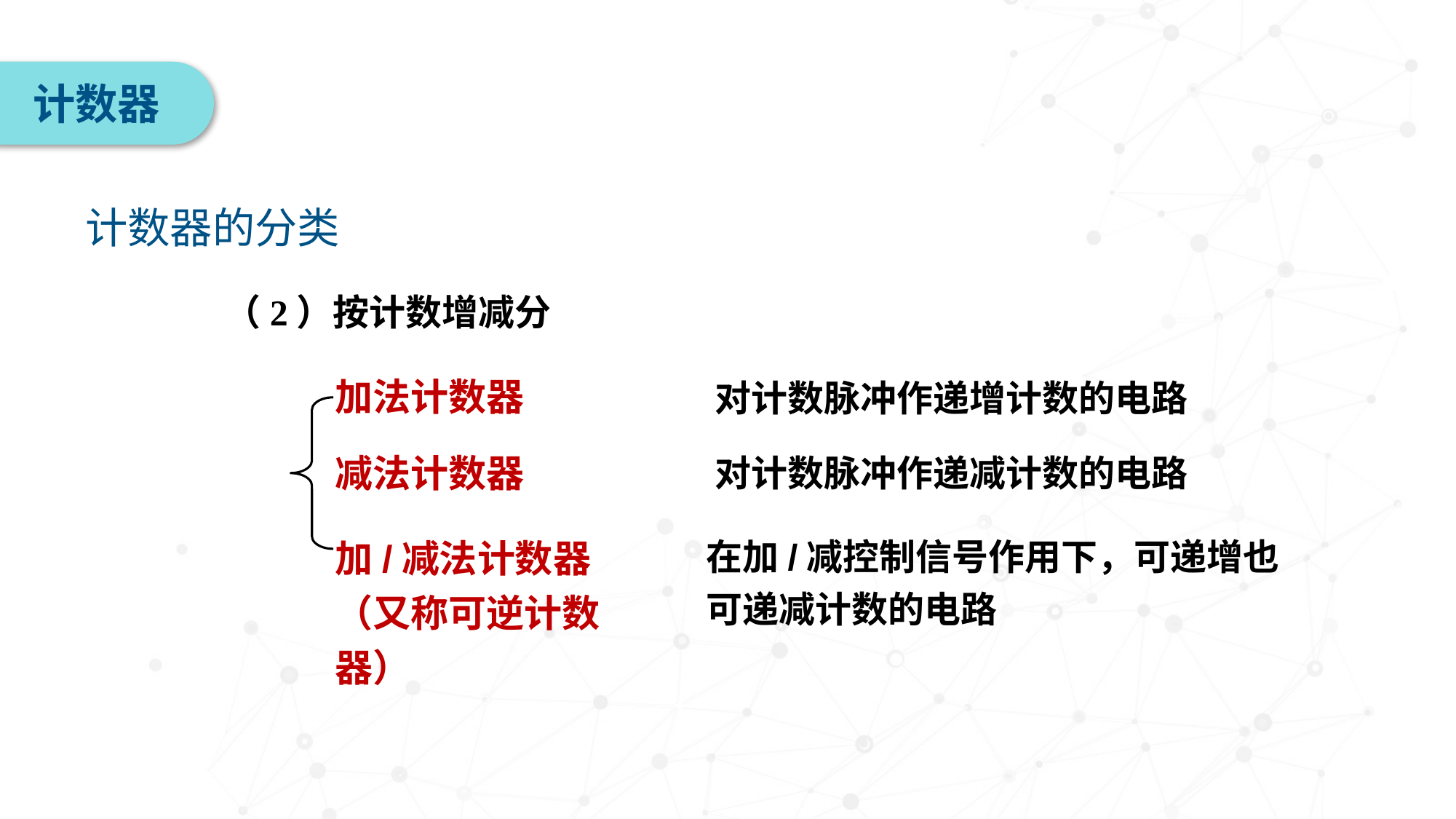

计数器
计数器的分类
（2）按计数增减分
加法计数器
对计数脉冲作递增计数的电路

减法计数器
对计数脉冲作递减计数的电路
加/减法计数器
（又称可逆计数器）
在加/减控制信号作用下，可递增也可递减计数的电路
35